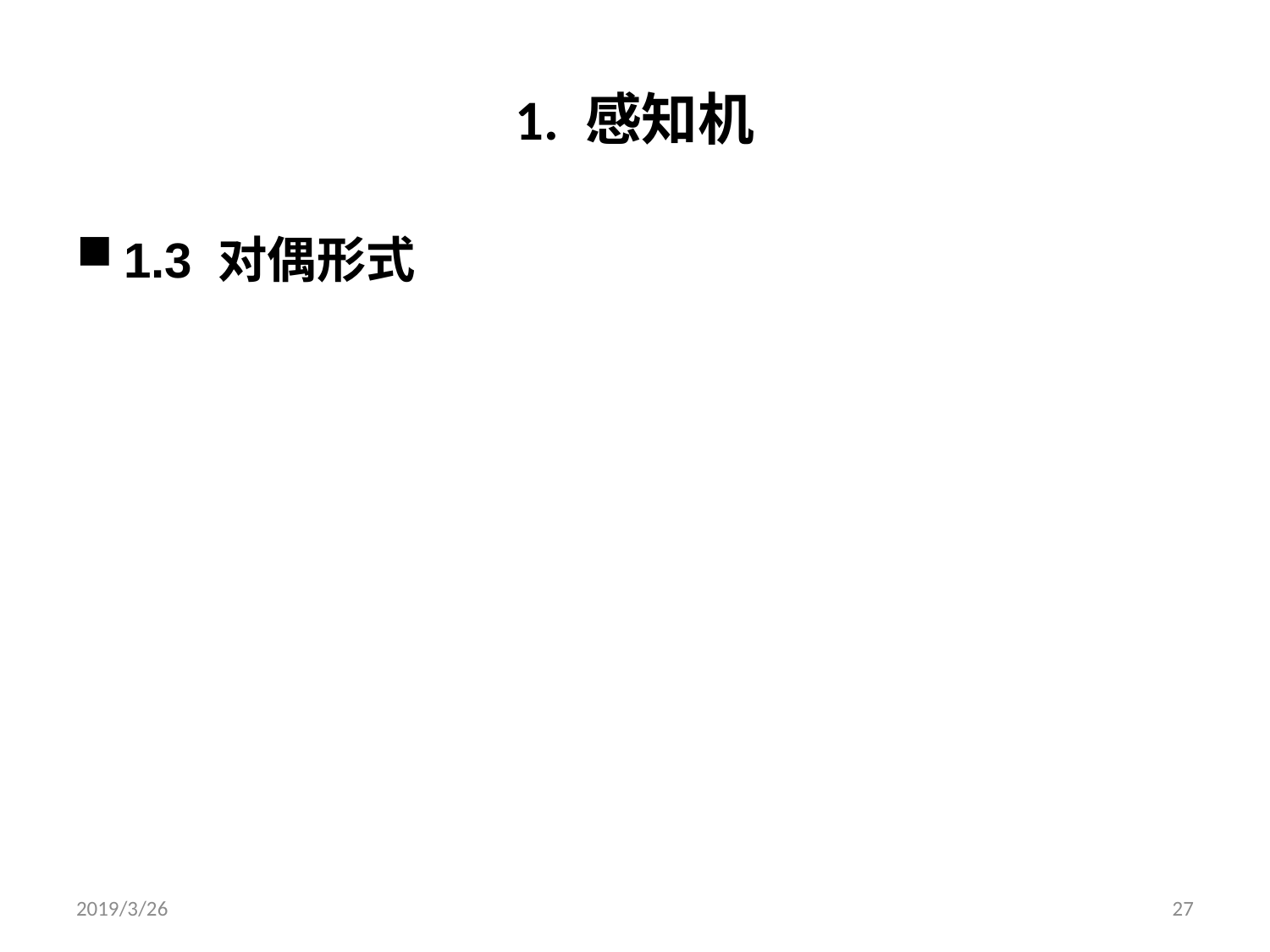

# 1. 感知机
1.3 对偶形式

2019/3/26
27